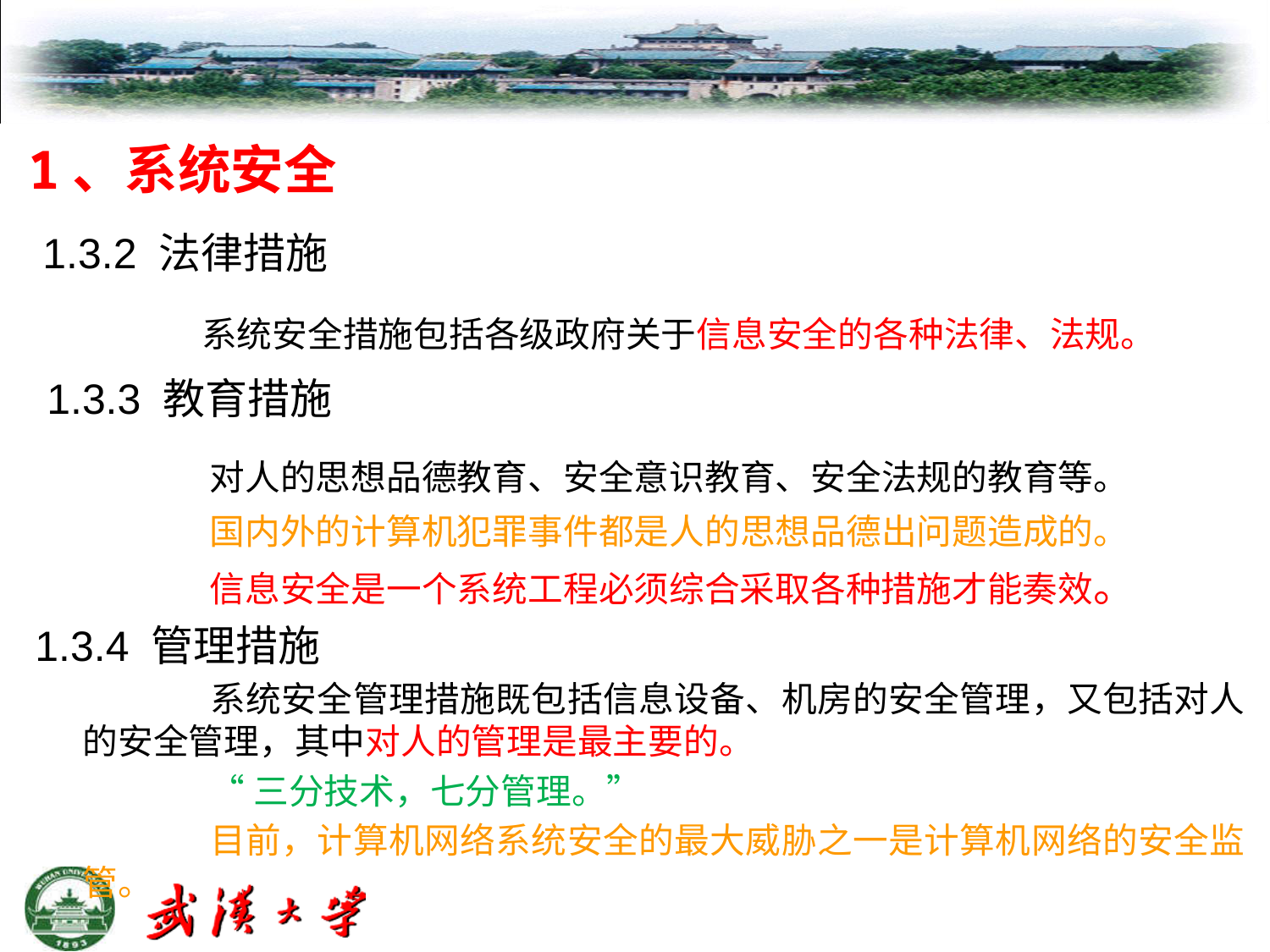

# 1、系统安全
 1.3.2 法律措施
		系统安全措施包括各级政府关于信息安全的各种法律、法规。
 1.3.3 教育措施
		对人的思想品德教育、安全意识教育、安全法规的教育等。
		国内外的计算机犯罪事件都是人的思想品德出问题造成的。
		信息安全是一个系统工程必须综合采取各种措施才能奏效。
1.3.4 管理措施
		系统安全管理措施既包括信息设备、机房的安全管理，又包括对人的安全管理，其中对人的管理是最主要的。
		“三分技术，七分管理。”
		目前，计算机网络系统安全的最大威胁之一是计算机网络的安全监管。